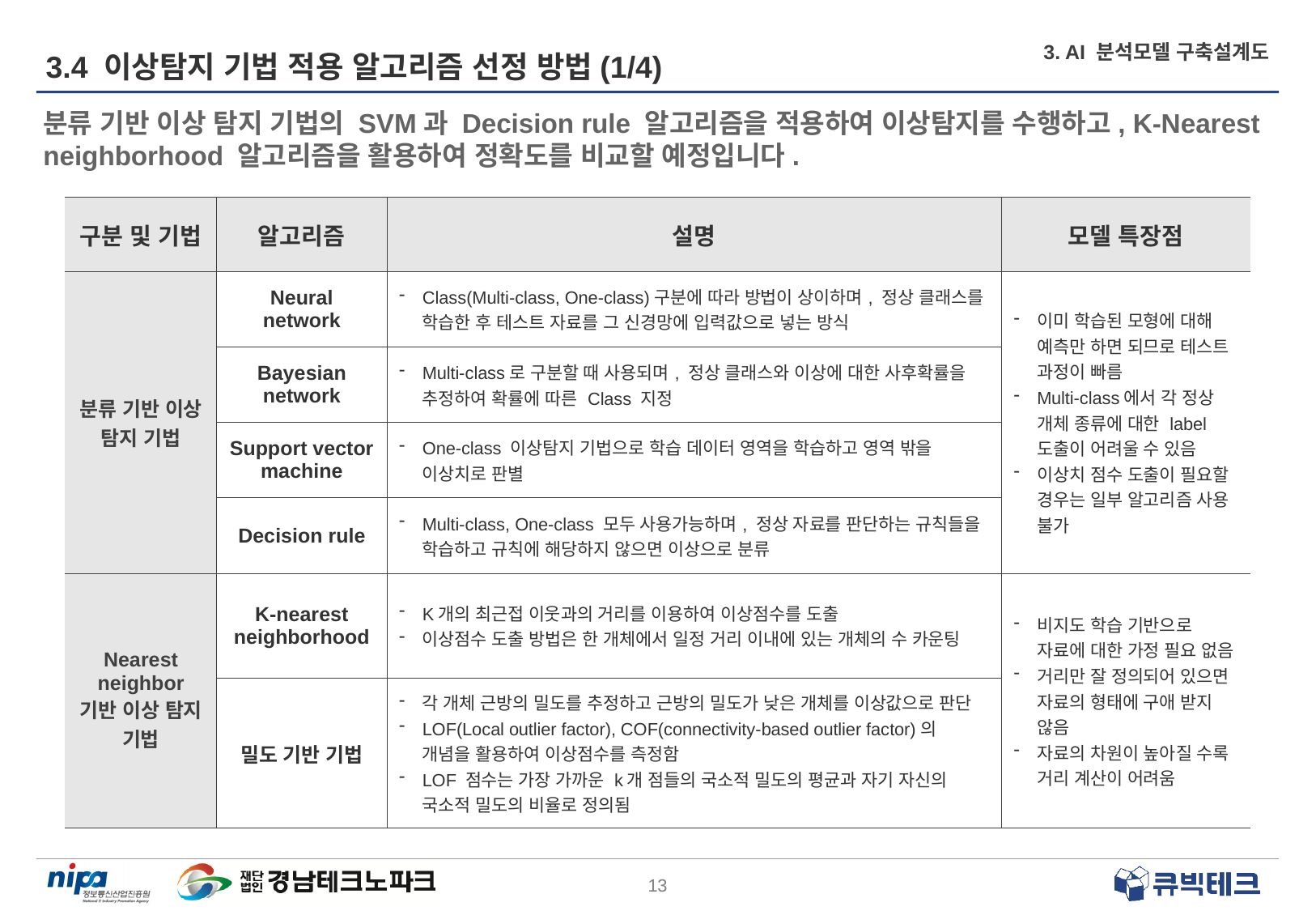

# 3.4 이상탐지 기법 적용 알고리즘 선정 방법(1/4)
3. AI 분석모델 구축설계도

분류 기반 이상 탐지 기법의 SVM과 Decision rule 알고리즘을 적용하여 이상탐지를 수행하고, K-Nearest neighborhood 알고리즘을 활용하여 정확도를 비교할 예정입니다.
| 구분 및 기법 | 알고리즘 | 설명 | 모델 특장점 |
| --- | --- | --- | --- |
| 분류 기반 이상 탐지 기법 | Neural network | Class(Multi-class, One-class)구분에 따라 방법이 상이하며, 정상 클래스를 학습한 후 테스트 자료를 그 신경망에 입력값으로 넣는 방식 | 이미 학습된 모형에 대해 예측만 하면 되므로 테스트 과정이 빠름 Multi-class에서 각 정상 개체 종류에 대한 label 도출이 어려울 수 있음 이상치 점수 도출이 필요할 경우는 일부 알고리즘 사용 불가 |
|  | Bayesian network | Multi-class로 구분할 때 사용되며, 정상 클래스와 이상에 대한 사후확률을 추정하여 확률에 따른 Class 지정 |  |
|  | Support vector machine | One-class 이상탐지 기법으로 학습 데이터 영역을 학습하고 영역 밖을 이상치로 판별 |  |
|  | Decision rule | Multi-class, One-class 모두 사용가능하며, 정상 자료를 판단하는 규칙들을 학습하고 규칙에 해당하지 않으면 이상으로 분류 |  |
| Nearest neighbor 기반 이상 탐지 기법 | K-nearest neighborhood | K개의 최근접 이웃과의 거리를 이용하여 이상점수를 도출 이상점수 도출 방법은 한 개체에서 일정 거리 이내에 있는 개체의 수 카운팅 | 비지도 학습 기반으로 자료에 대한 가정 필요 없음 거리만 잘 정의되어 있으면 자료의 형태에 구애 받지 않음 자료의 차원이 높아질 수록 거리 계산이 어려움 |
|  | 밀도 기반 기법 | 각 개체 근방의 밀도를 추정하고 근방의 밀도가 낮은 개체를 이상값으로 판단 LOF(Local outlier factor), COF(connectivity-based outlier factor)의 개념을 활용하여 이상점수를 측정함 LOF 점수는 가장 가까운 k개 점들의 국소적 밀도의 평균과 자기 자신의 국소적 밀도의 비율로 정의됨 |  |